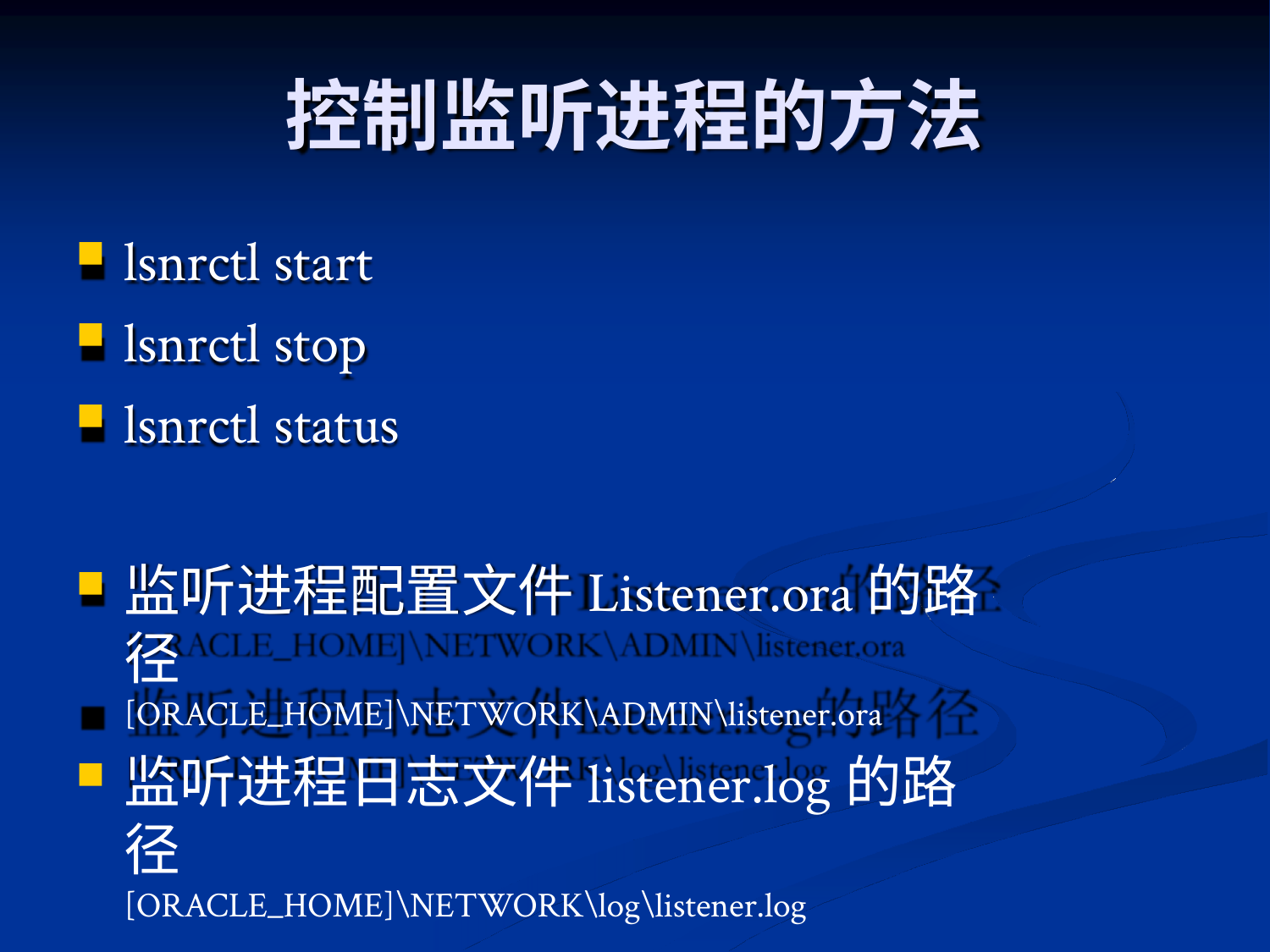

# 控制监听进程的方法
lsnrctl start
lsnrctl stop
lsnrctl status

监听进程配置文件Listener.ora的路径
[ORACLE_HOME]\NETWORK\ADMIN\listener.ora
监听进程日志文件listener.log的路径
[ORACLE_HOME]\NETWORK\log\listener.log